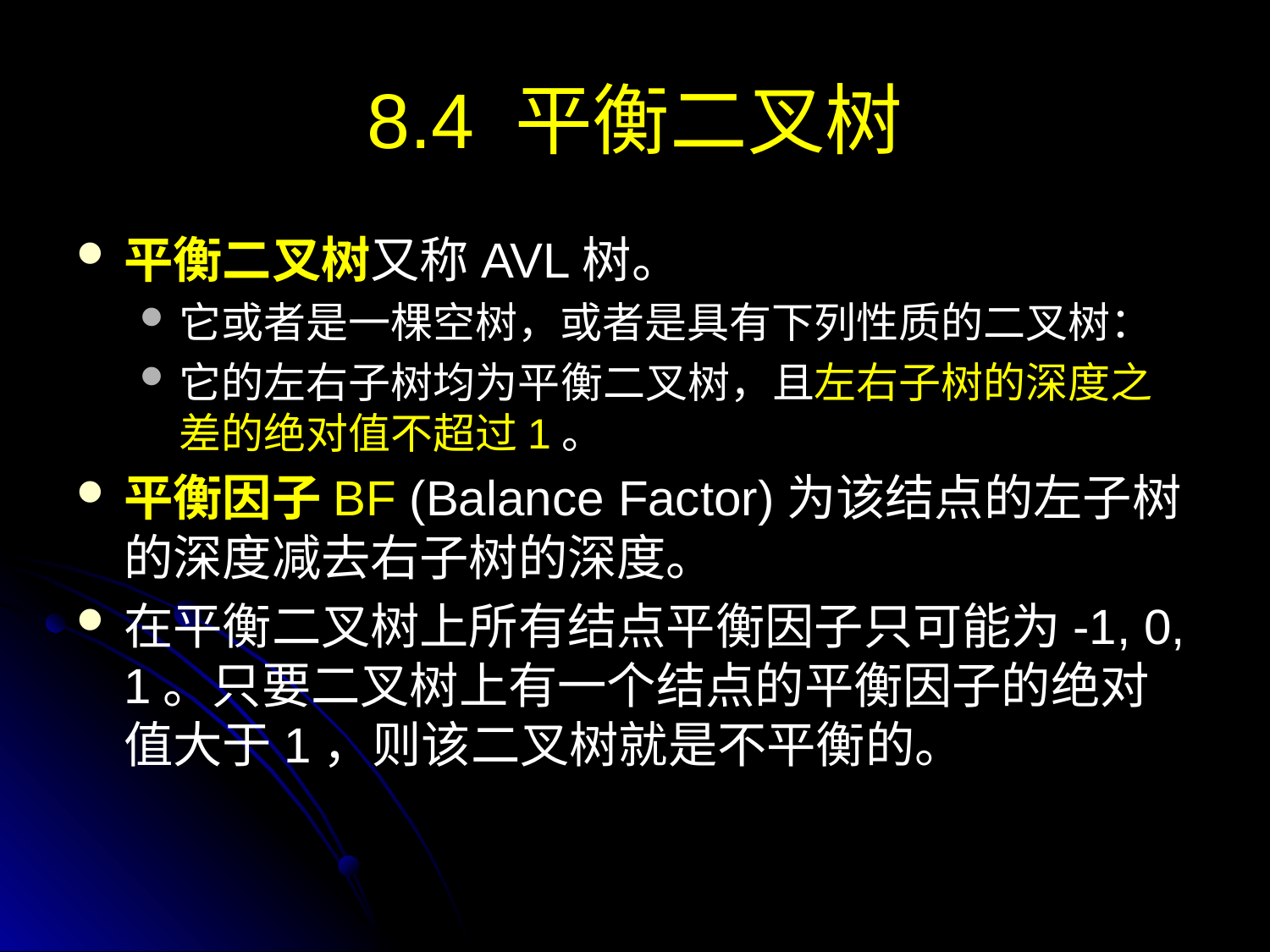

# 8.4 平衡二叉树
平衡二叉树又称AVL树。
它或者是一棵空树，或者是具有下列性质的二叉树：
它的左右子树均为平衡二叉树，且左右子树的深度之差的绝对值不超过1。
平衡因子BF (Balance Factor)为该结点的左子树的深度减去右子树的深度。
在平衡二叉树上所有结点平衡因子只可能为-1, 0, 1。只要二叉树上有一个结点的平衡因子的绝对值大于1，则该二叉树就是不平衡的。